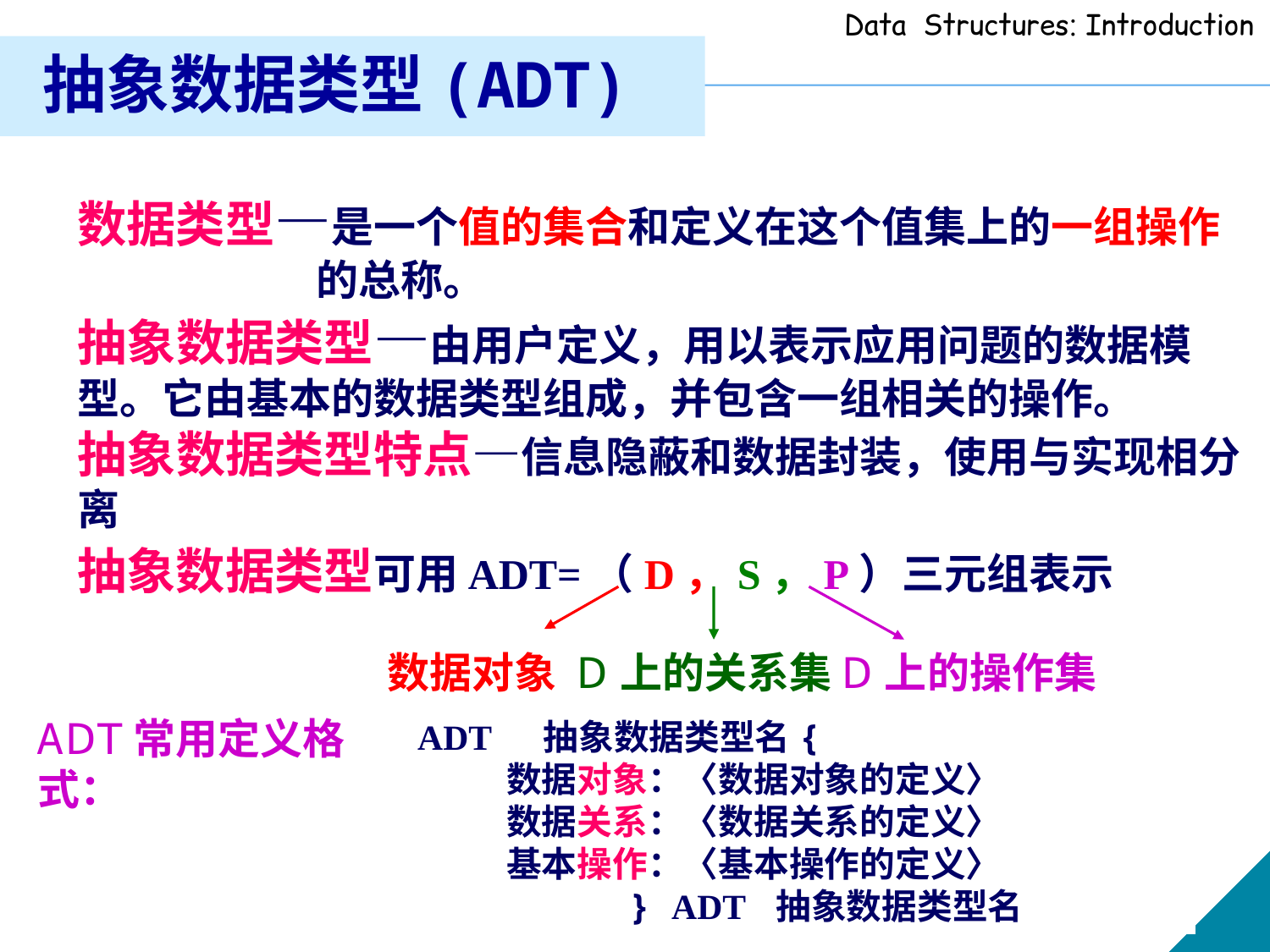

抽象数据类型(ADT)
数据类型—是一个值的集合和定义在这个值集上的一组操作
                        的总称。
抽象数据类型—由用户定义，用以表示应用问题的数据模型。它由基本的数据类型组成，并包含一组相关的操作。
抽象数据类型特点—信息隐蔽和数据封装，使用与实现相分离

抽象数据类型可用ADT=（D，S，P）三元组表示

数据对象
D上的关系集
D上的操作集
ADT常用定义格式：
ADT  抽象数据类型名{
          数据对象：〈数据对象的定义〉
          数据关系：〈数据关系的定义〉
          基本操作：〈基本操作的定义〉
          } ADT 抽象数据类型名